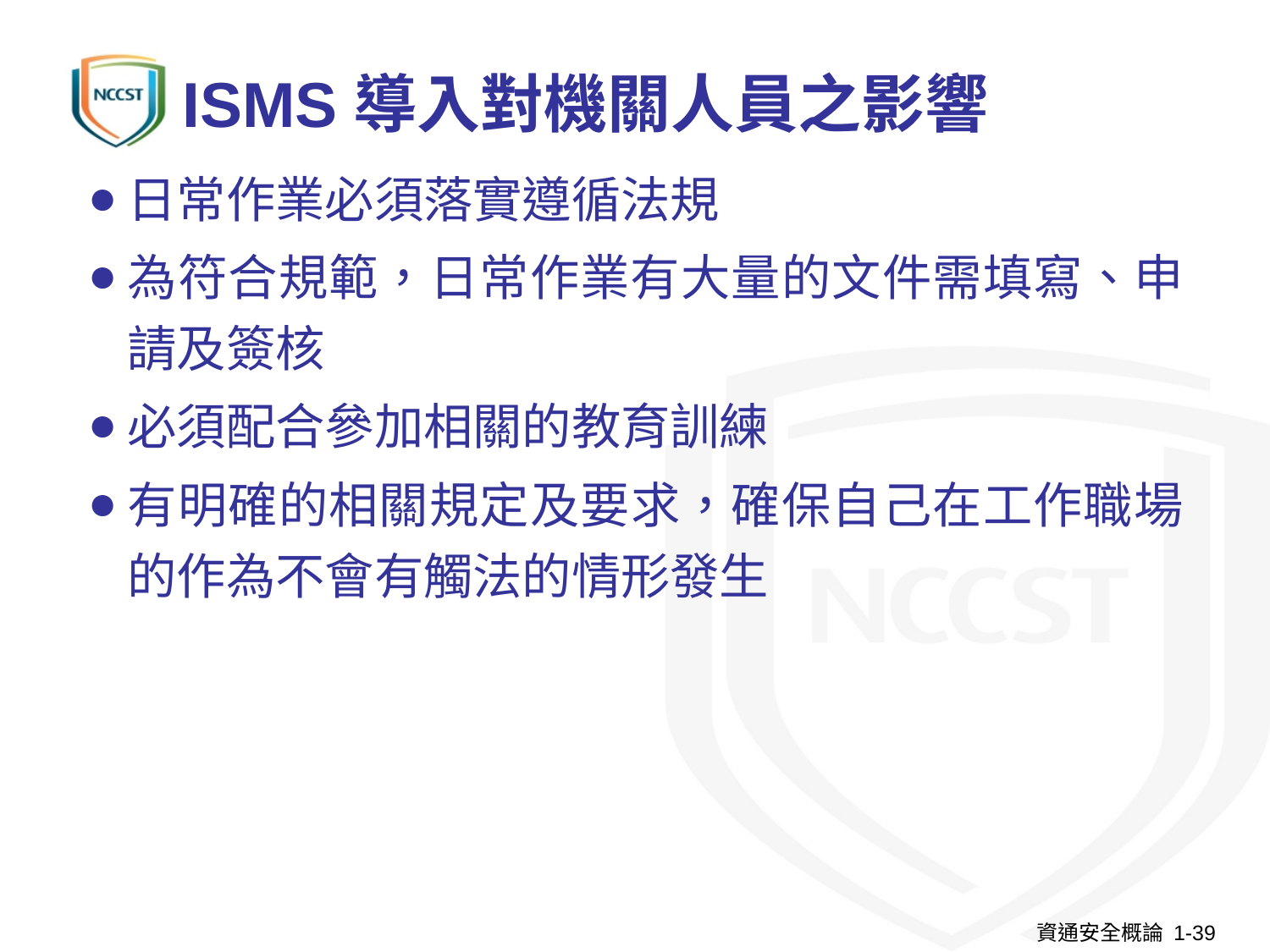

# ISMS導入對機關人員之影響
日常作業必須落實遵循法規
為符合規範，日常作業有大量的文件需填寫、申請及簽核
必須配合參加相關的教育訓練
有明確的相關規定及要求，確保自己在工作職場的作為不會有觸法的情形發生